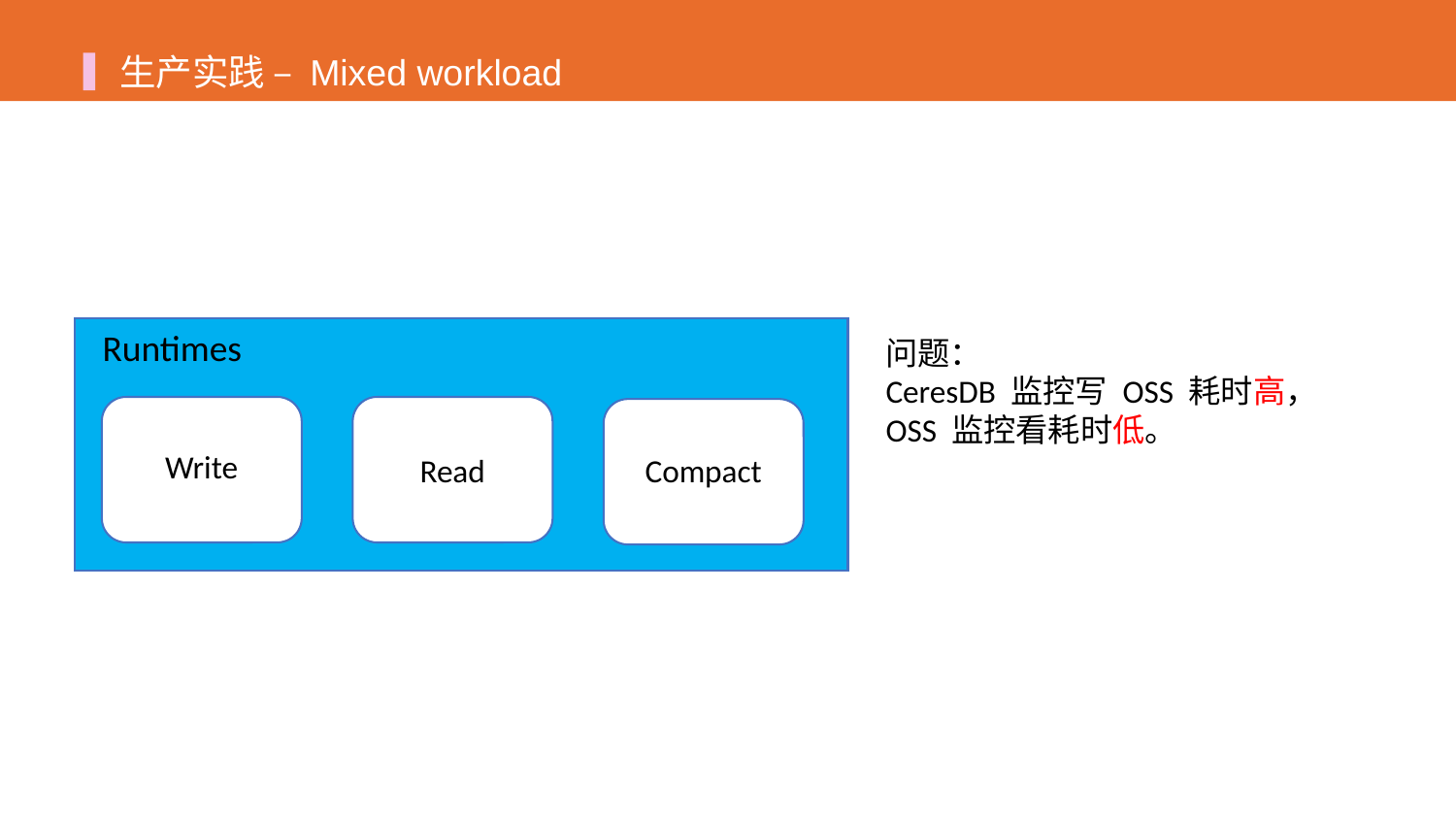

生产实践 – Mixed workload

Runtimes
问题：
CeresDB 监控写 OSS 耗时高，
OSS 监控看耗时低。

Write
Read
Compact